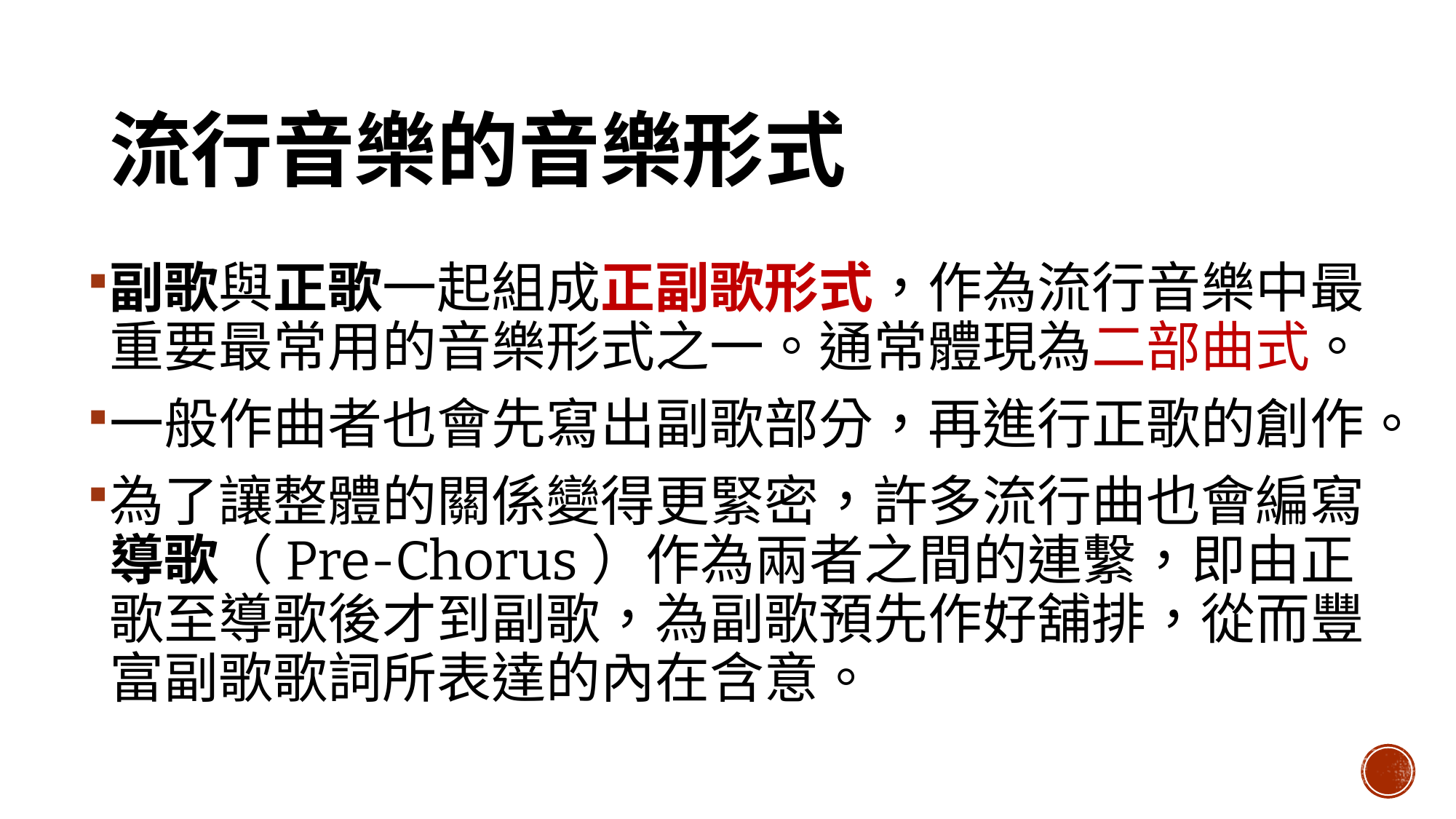

# 流行音樂的音樂形式
副歌與正歌一起組成正副歌形式，作為流行音樂中最重要最常用的音樂形式之一。通常體現為二部曲式。
一般作曲者也會先寫出副歌部分，再進行正歌的創作。
為了讓整體的關係變得更緊密，許多流行曲也會編寫導歌（Pre-Chorus）作為兩者之間的連繫，即由正歌至導歌後才到副歌，為副歌預先作好舖排，從而豐富副歌歌詞所表達的內在含意。